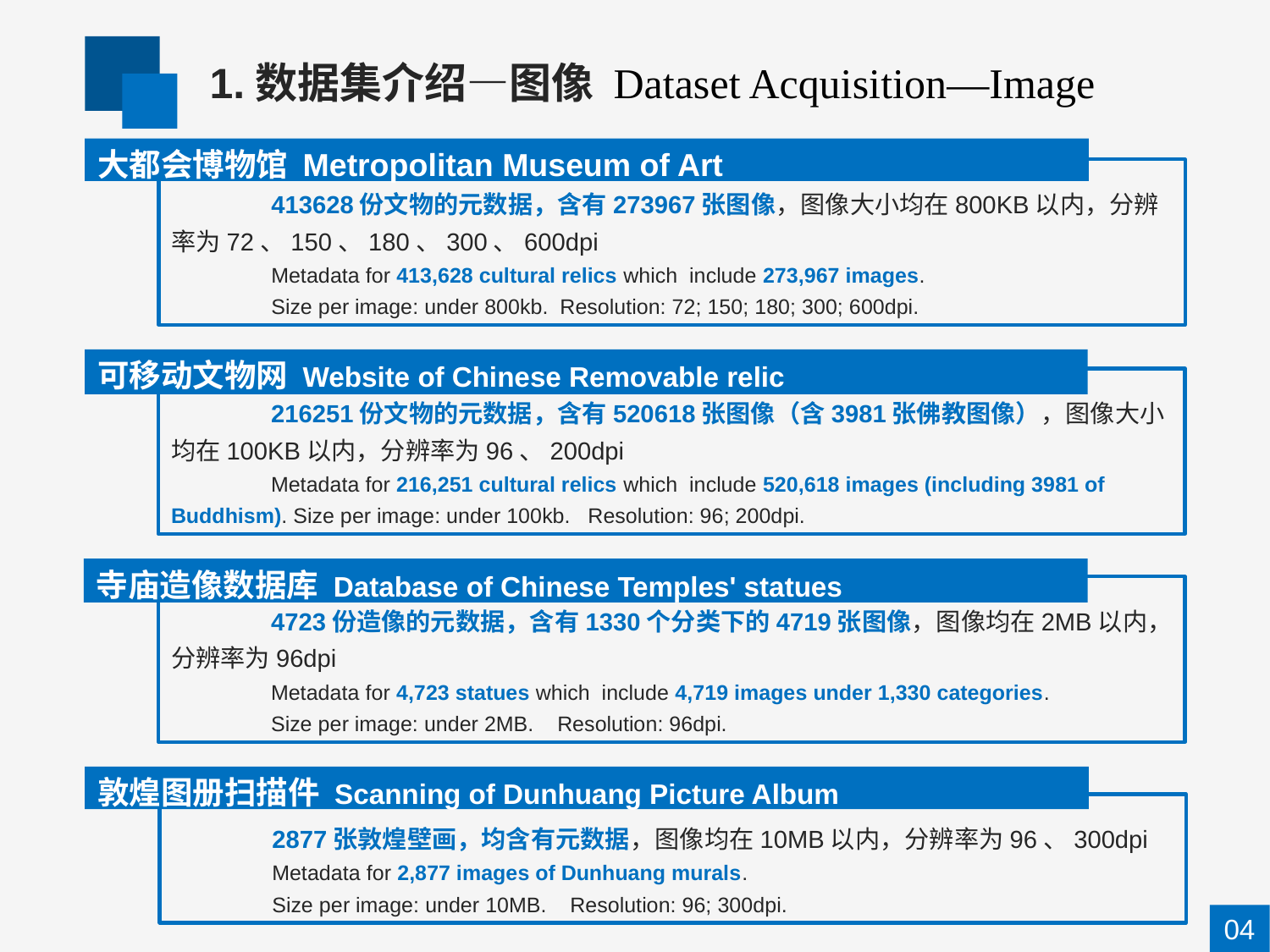

1.数据集介绍—图像 Dataset Acquisition—Image
大都会博物馆 Metropolitan Museum of Art

413628份文物的元数据，含有273967张图像，图像大小均在800KB以内，分辨率为72、150、180、300、600dpi
Metadata for 413,628 cultural relics which  include 273,967 images.
Size per image: under 800kb.  Resolution: 72; 150; 180; 300; 600dpi.
可移动文物网 Website of Chinese Removable relic

216251份文物的元数据，含有520618张图像（含3981张佛教图像），图像大小均在100KB以内，分辨率为96、200dpi
Metadata for 216,251 cultural relics which  include 520,618 images (including 3981 of Buddhism). Size per image: under 100kb.   Resolution: 96; 200dpi.
寺庙造像数据库 Database of Chinese Temples' statues

4723份造像的元数据，含有1330个分类下的4719张图像，图像均在2MB以内，分辨率为96dpi
Metadata for 4,723 statues which  include 4,719 images under 1,330 categories.
Size per image: under 2MB.    Resolution: 96dpi.
敦煌图册扫描件 Scanning of Dunhuang Picture Album

2877张敦煌壁画，均含有元数据，图像均在10MB以内，分辨率为96、300dpi
Metadata for 2,877 images of Dunhuang murals.
Size per image: under 10MB.    Resolution: 96; 300dpi.
04